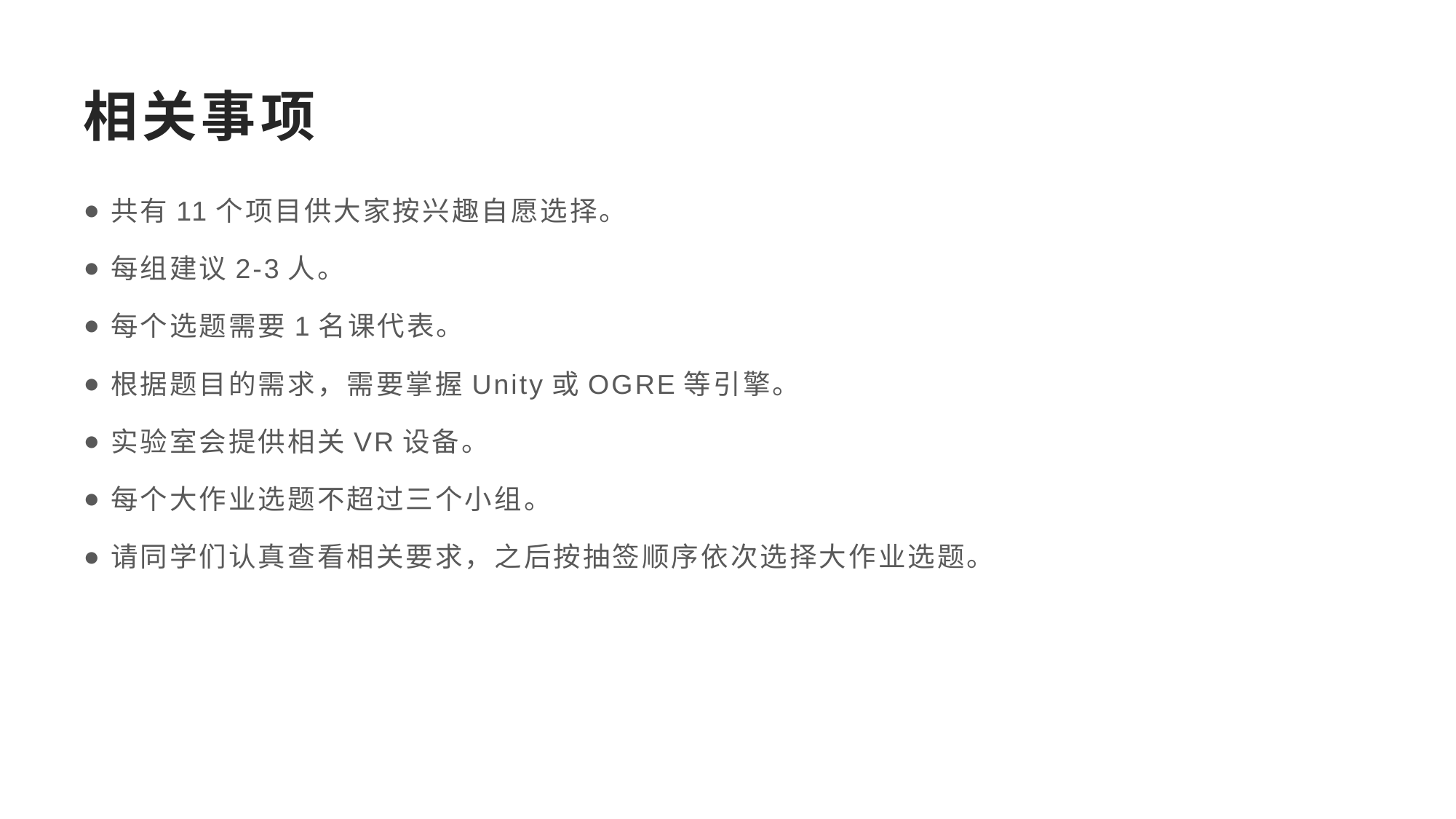

# 相关事项
共有11个项目供大家按兴趣自愿选择。
每组建议2-3人。
每个选题需要1名课代表。
根据题目的需求，需要掌握Unity或OGRE等引擎。
实验室会提供相关VR设备。
每个大作业选题不超过三个小组。
请同学们认真查看相关要求，之后按抽签顺序依次选择大作业选题。